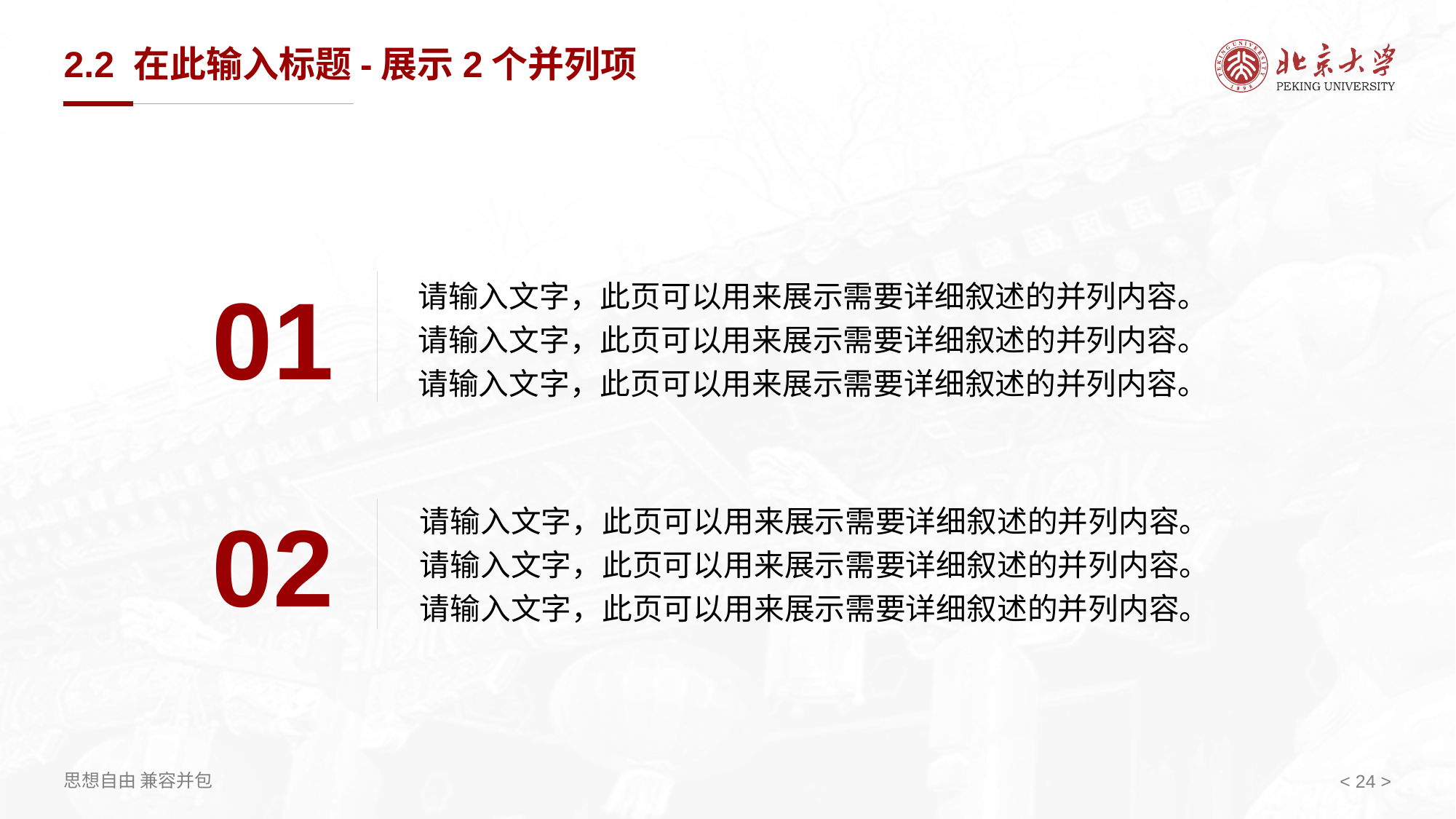

# 2.2 在此输入标题-展示2个并列项
01
请输入文字，此页可以用来展示需要详细叙述的并列内容。
请输入文字，此页可以用来展示需要详细叙述的并列内容。
请输入文字，此页可以用来展示需要详细叙述的并列内容。
请输入文字，此页可以用来展示需要详细叙述的并列内容。
请输入文字，此页可以用来展示需要详细叙述的并列内容。
请输入文字，此页可以用来展示需要详细叙述的并列内容。
02
< 24 >